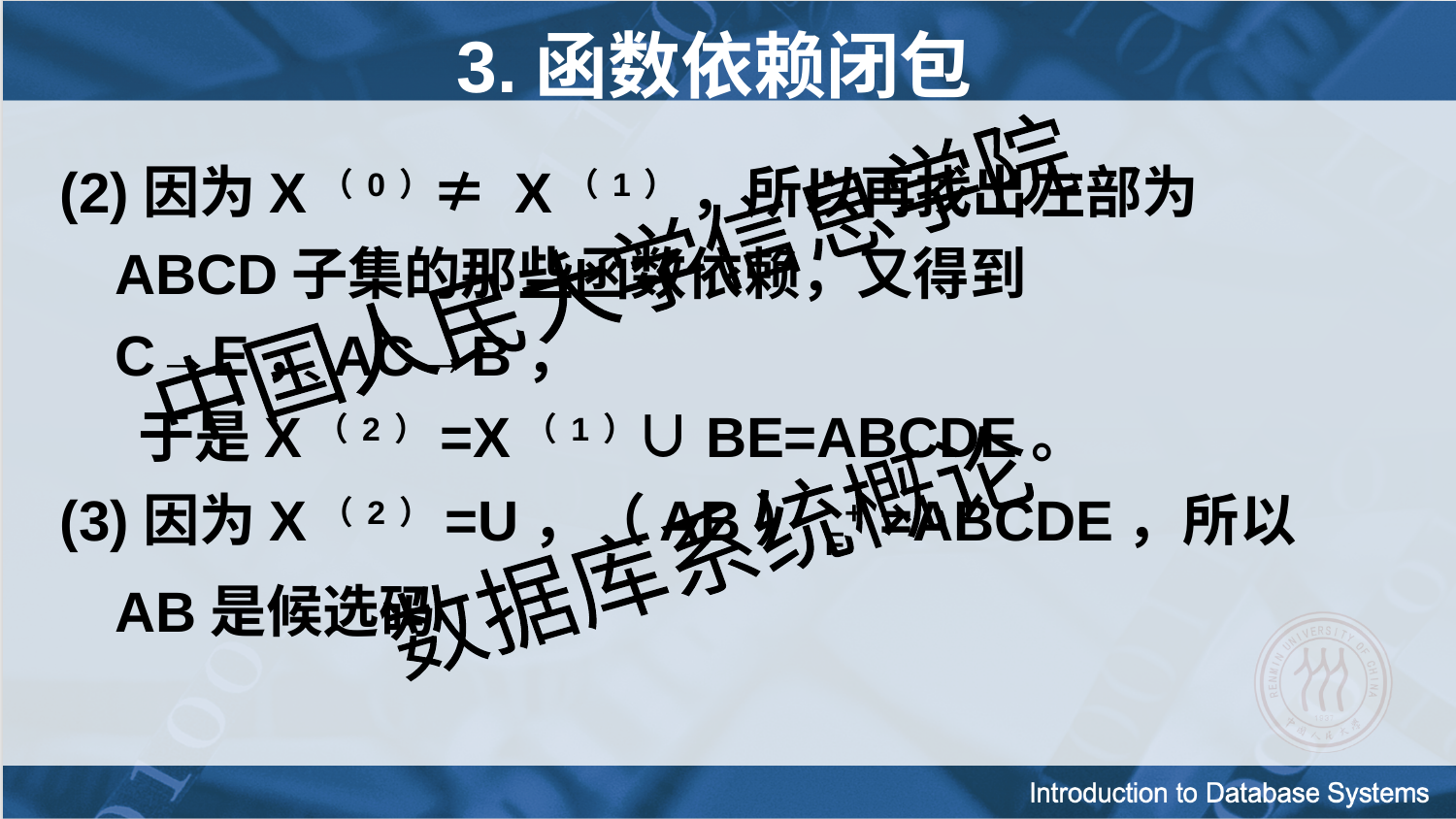

# 3.函数依赖闭包
(2)因为X（0）≠ X（1） ，所以再找出左部为ABCD子集的那些函数依赖，又得到C→E，AC→B，
     于是X（2）=X（1）∪BE=ABCDE。
(3)因为X（2）=U，（AB）F+ =ABCDE，所以AB是候选码